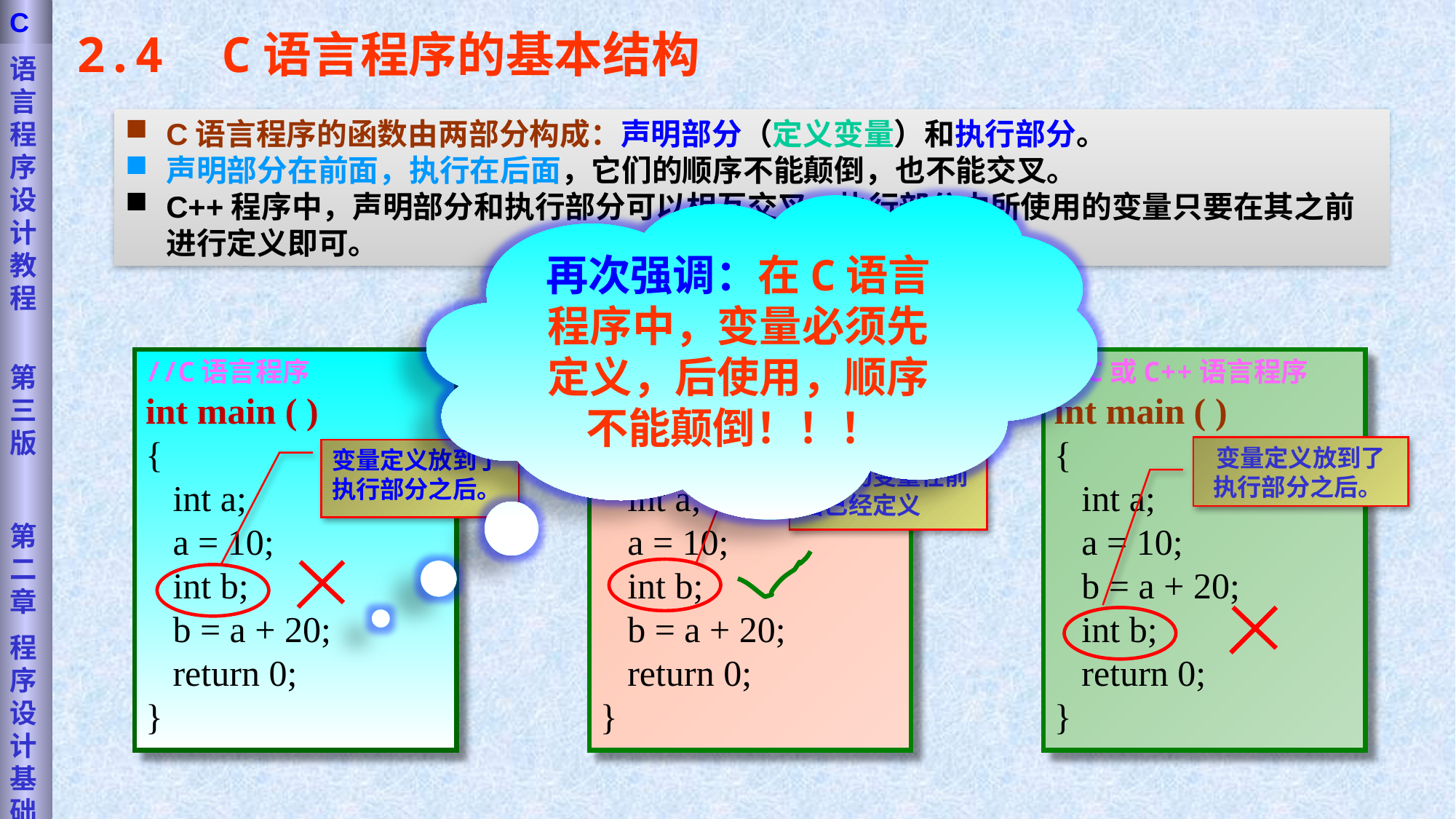

语言程序设计教程
第三版

第二章
程序设计基础
C
2.4  C语言程序的基本结构
C语言程序的函数由两部分构成：声明部分（定义变量）和执行部分。
声明部分在前面，执行在后面，它们的顺序不能颠倒，也不能交叉。
C++程序中，声明部分和执行部分可以相互交叉，执行部分中所使用的变量只要在其之前进行定义即可。
再次强调：在C语言程序中，变量必须先定义，后使用，顺序不能颠倒！！！
//C语言程序
int main ( )
{
   int a;
   a = 10;
   int b;
   b = a + 20;
   return 0;
}
//C++语言程序
int main ( )
{
   int a;
   a = 10;
   int b;
   b = a + 20;
   return 0;
}
//C或C++语言程序
int main ( )
{
   int a;
   a = 10;
   b = a + 20;
   int b;
   return 0;
}
只要执行部分所使用的变量在前面已经定义

变量定义放到了执行部分之后。

变量定义放到了执行部分之后。